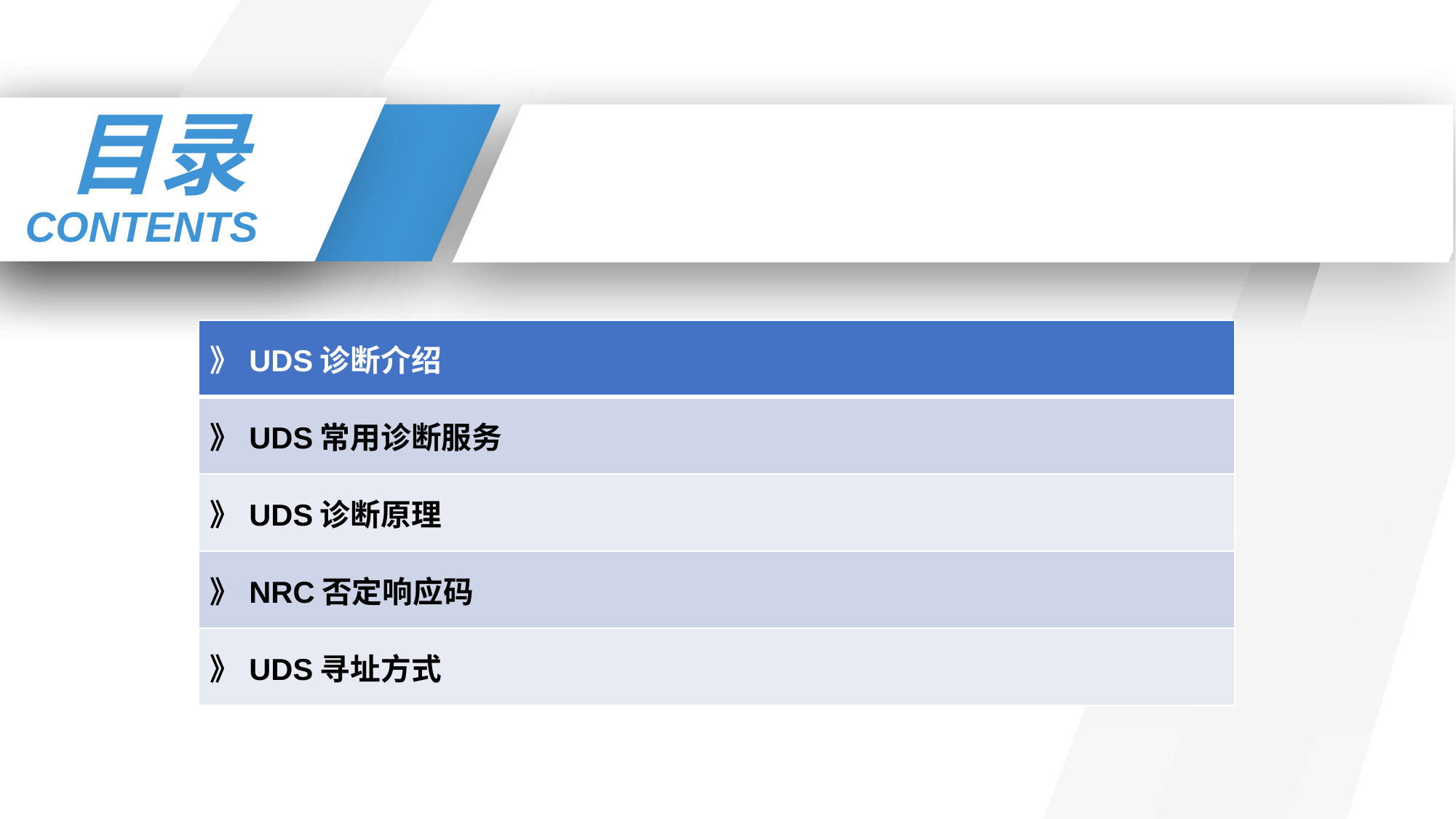

目录
CONTENTS

#

| 》UDS诊断介绍 |
| --- |
| 》UDS常用诊断服务 |
| 》UDS诊断原理 |
| 》NRC否定响应码 |
| 》UDS寻址方式 |